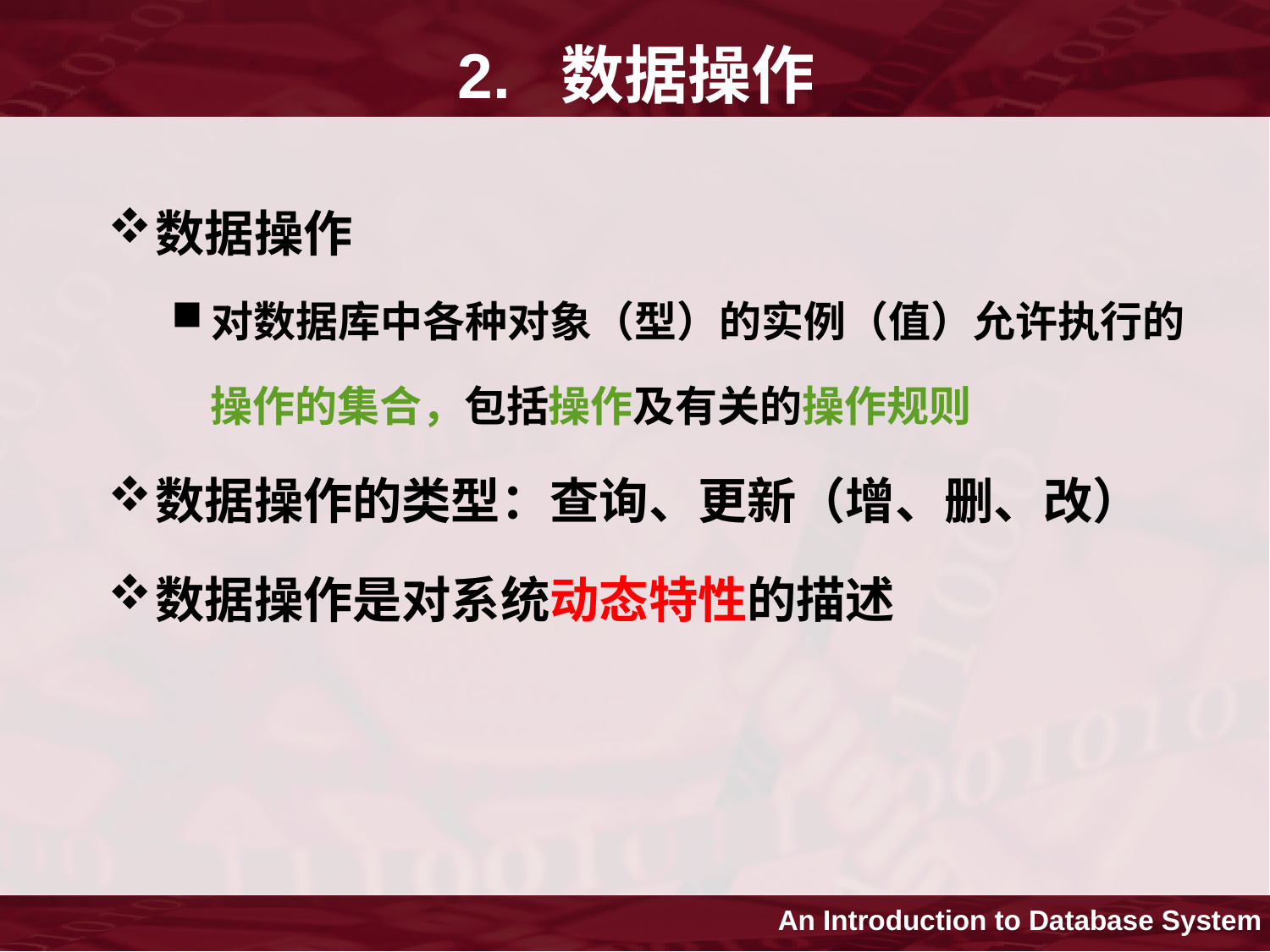

# 2.  数据操作
数据操作
对数据库中各种对象（型）的实例（值）允许执行的
   操作的集合，包括操作及有关的操作规则
数据操作的类型：查询、更新（增、删、改）
数据操作是对系统动态特性的描述